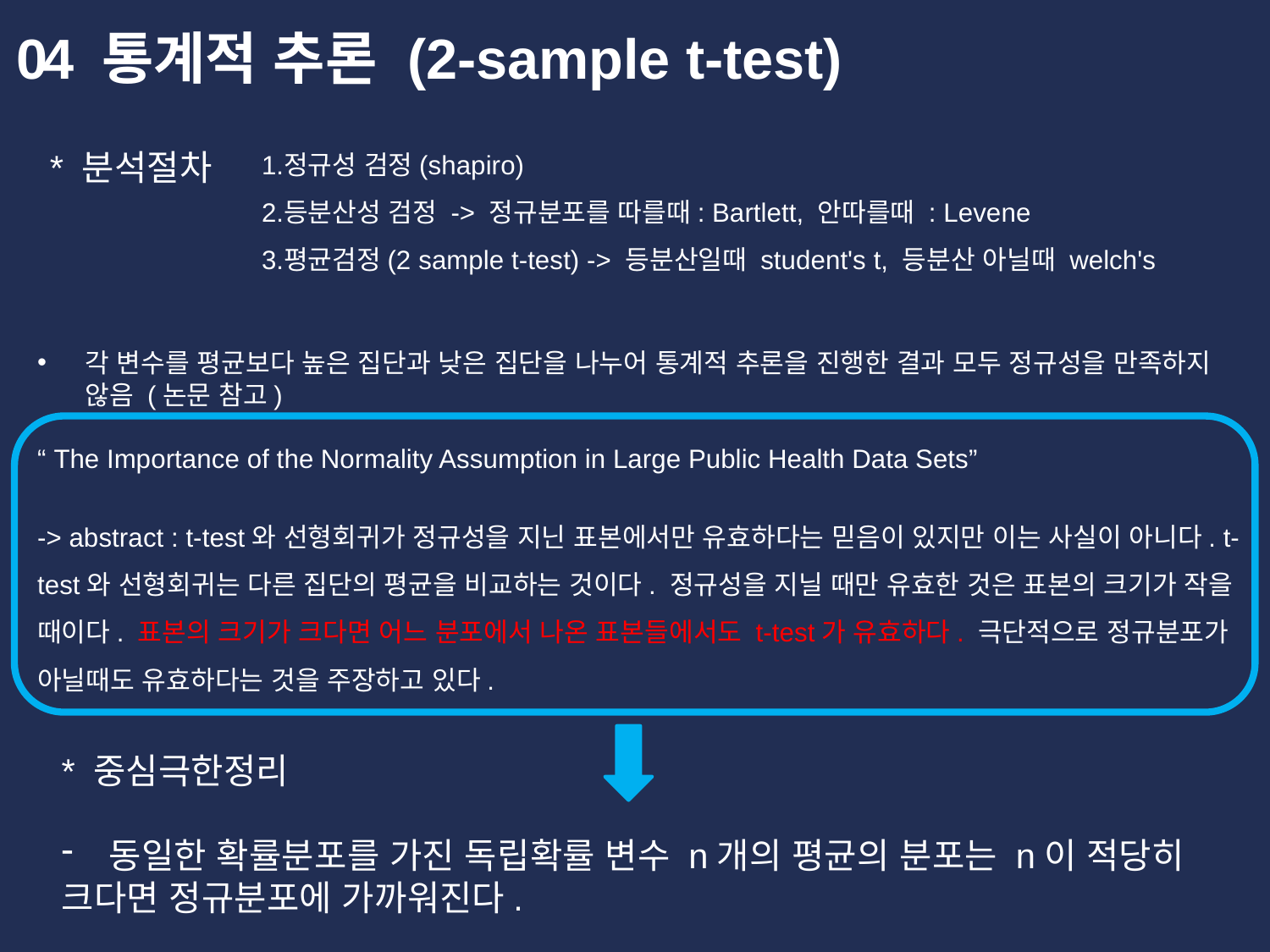

04
통계적 추론 (2-sample t-test)
정규성 검정(shapiro)
등분산성 검정 -> 정규분포를 따를때: Bartlett, 안따를때 : Levene
평균검정(2 sample t-test) -> 등분산일때 student's t, 등분산 아닐때 welch's
* 분석절차

각 변수를 평균보다 높은 집단과 낮은 집단을 나누어 통계적 추론을 진행한 결과 모두 정규성을 만족하지 않음 (논문 참고)

“ The Importance of the Normality Assumption in Large Public Health Data Sets”

-> abstract : t-test와 선형회귀가 정규성을 지닌 표본에서만 유효하다는 믿음이 있지만 이는 사실이 아니다. t-test와 선형회귀는 다른 집단의 평균을 비교하는 것이다. 정규성을 지닐 때만 유효한 것은 표본의 크기가 작을 때이다. 표본의 크기가 크다면 어느 분포에서 나온 표본들에서도 t-test가 유효하다. 극단적으로 정규분포가 아닐때도 유효하다는 것을 주장하고 있다.

* 중심극한정리

동일한 확률분포를 가진 독립확률 변수 n개의 평균의 분포는 n이 적당히
크다면 정규분포에 가까워진다.